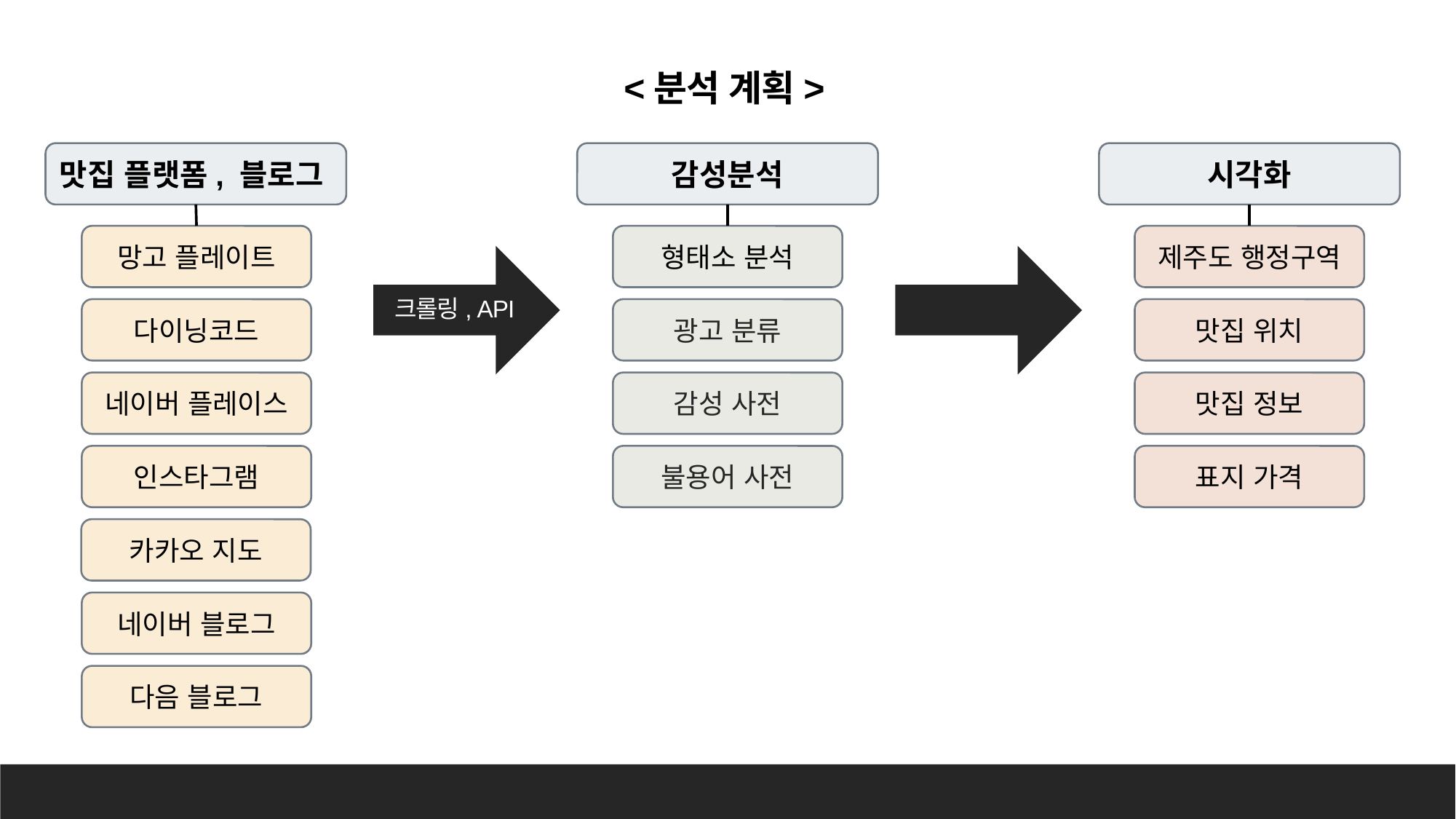

<분석 계획>
맛집 플랫폼, 블로그
감성분석
시각화
망고 플레이트
형태소 분석
제주도 행정구역

크롤링, API
다이닝코드
광고 분류
맛집 위치
네이버 플레이스
감성 사전
맛집 정보
불용어 사전
인스타그램
표지 가격
카카오 지도
네이버 블로그
다음 블로그